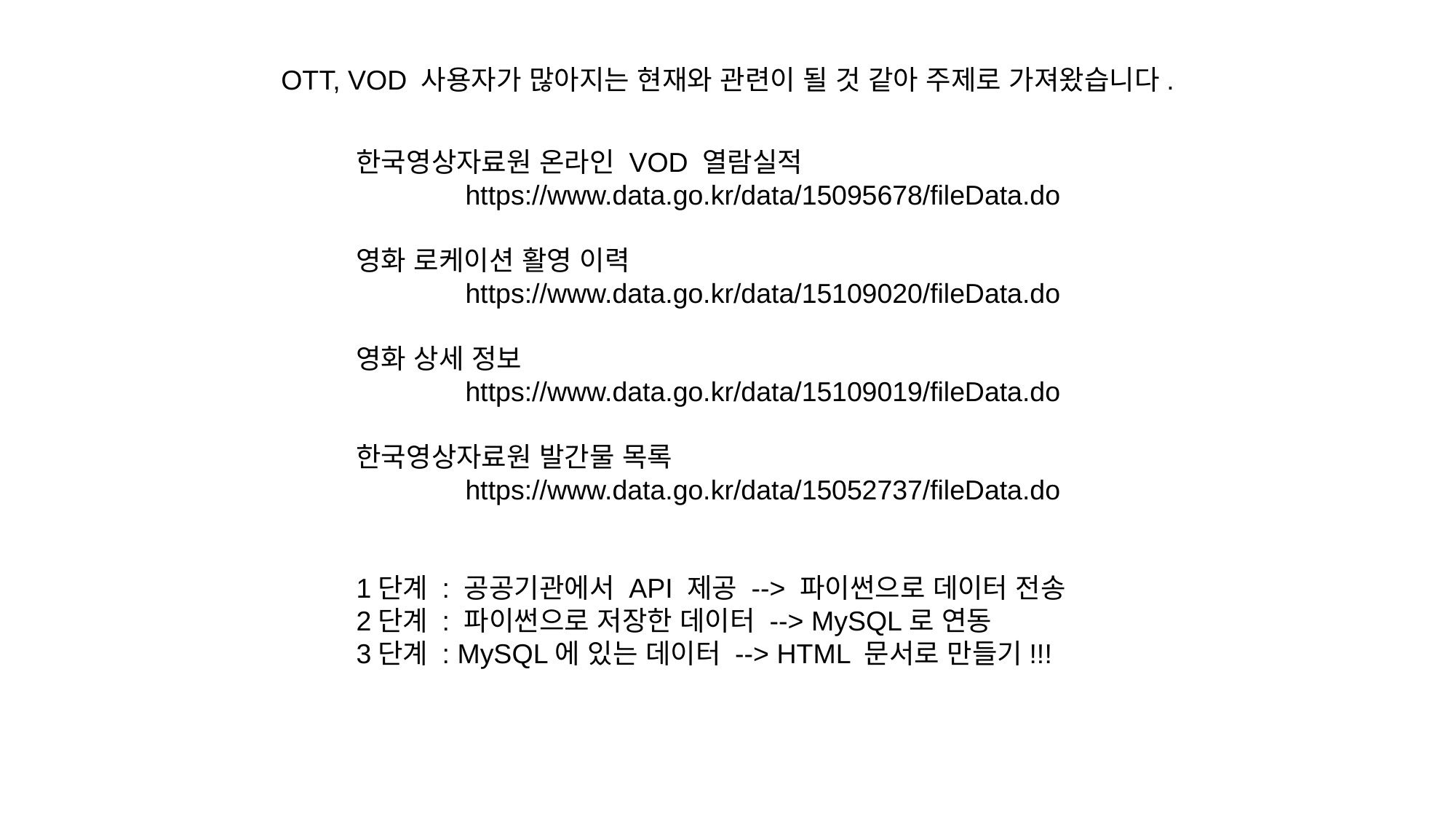

OTT, VOD 사용자가 많아지는 현재와 관련이 될 것 같아 주제로 가져왔습니다.
한국영상자료원 온라인 VOD 열람실적
	https://www.data.go.kr/data/15095678/fileData.do

영화 로케이션 활영 이력
	https://www.data.go.kr/data/15109020/fileData.do

영화 상세 정보
	https://www.data.go.kr/data/15109019/fileData.do

한국영상자료원 발간물 목록
	https://www.data.go.kr/data/15052737/fileData.do

1단계 : 공공기관에서 API 제공 --> 파이썬으로 데이터 전송
2단계 : 파이썬으로 저장한 데이터 --> MySQL로 연동
3단계 : MySQL에 있는 데이터 --> HTML 문서로 만들기!!!